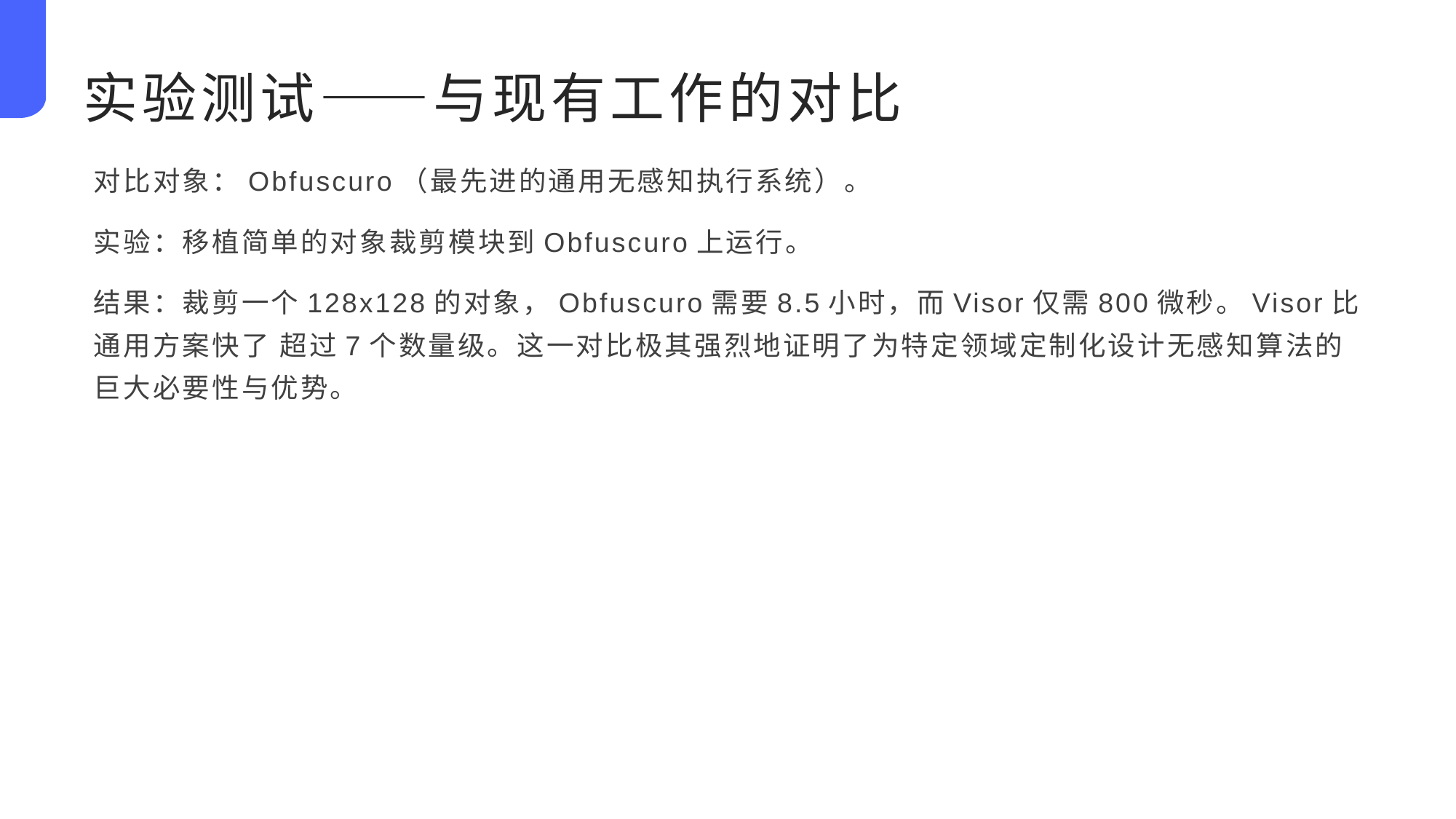

实验测试——与现有工作的对比
对比对象：Obfuscuro（最先进的通用无感知执行系统）。
实验：移植简单的对象裁剪模块到Obfuscuro上运行。
结果：裁剪一个128x128的对象，Obfuscuro需要8.5小时，而Visor仅需800微秒。Visor比通用方案快了 超过7个数量级。这一对比极其强烈地证明了为特定领域定制化设计无感知算法的巨大必要性与优势。